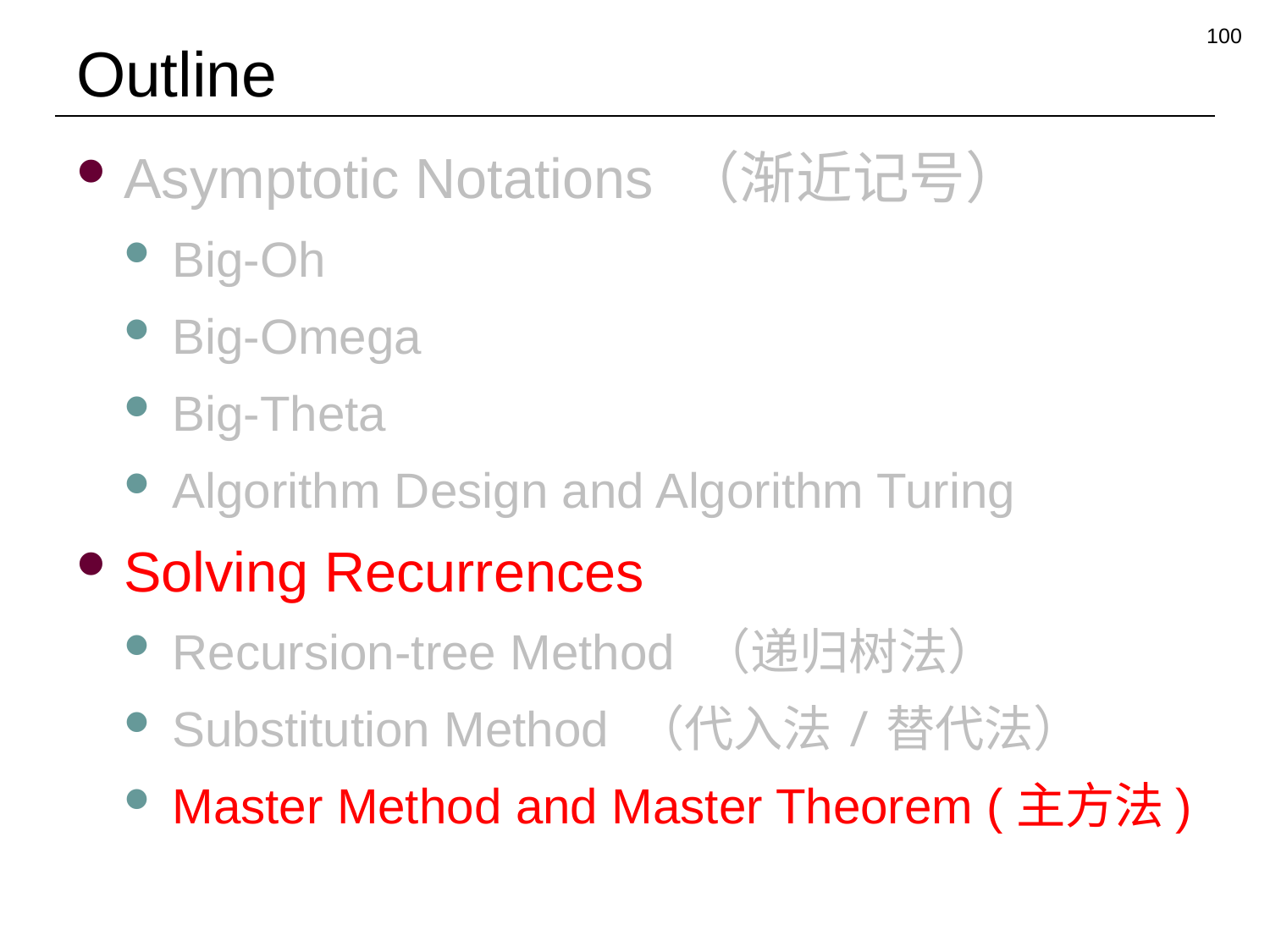

100
# Outline
Asymptotic Notations （渐近记号）
Big-Oh
Big-Omega
Big-Theta
Algorithm Design and Algorithm Turing
Solving Recurrences
Recursion-tree Method （递归树法）
Substitution Method （代入法/替代法）
Master Method and Master Theorem (主方法)